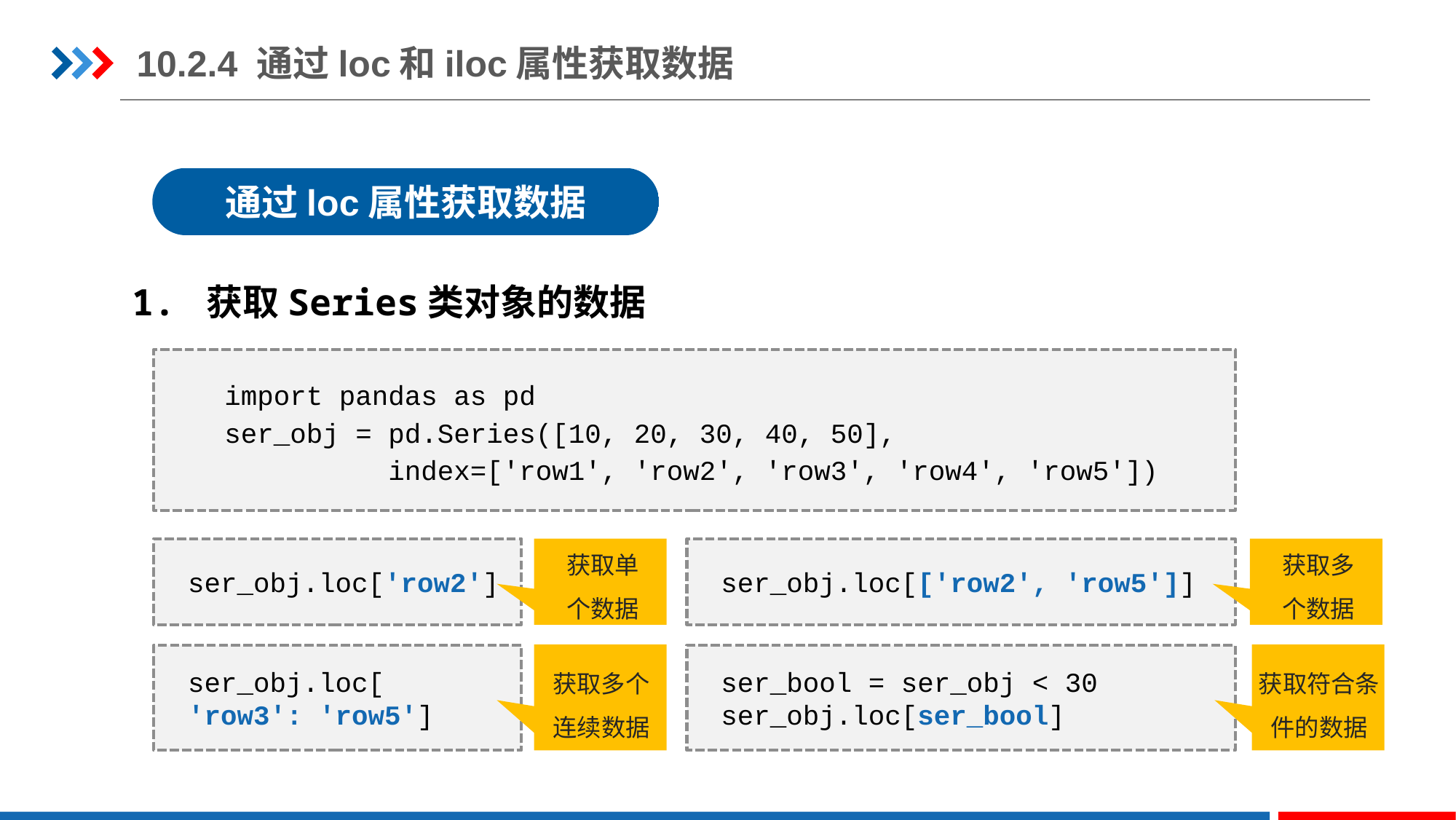

10.2.4 通过loc和iloc属性获取数据
通过loc属性获取数据
1. 获取Series类对象的数据

import pandas as pd
ser_obj = pd.Series([10, 20, 30, 40, 50],
          index=['row1', 'row2', 'row3', 'row4', 'row5'])
获取单个数据
获取多个数据

ser_obj.loc['row2']
ser_obj.loc[['row2', 'row5']]

获取多个
连续数据
获取符合条件的数据
ser_obj.loc[
'row3': 'row5']
ser_bool = ser_obj < 30
ser_obj.loc[ser_bool]